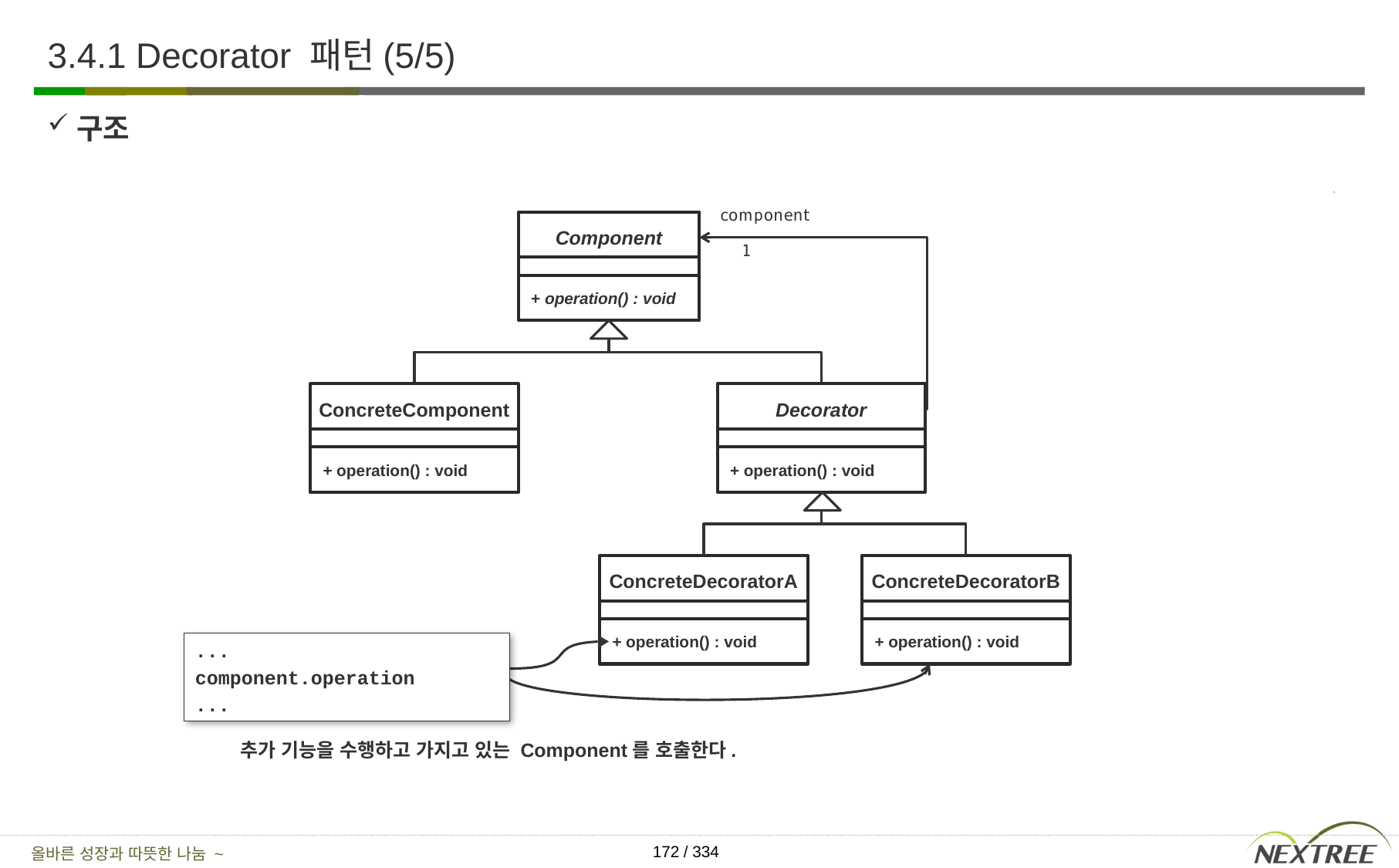

# 3.4.1 Decorator 패턴(5/5)
구조
component
Component
1

+ operation() : void

ConcreteComponent
Decorator

+ operation() : void
+ operation() : void

ConcreteDecoratorA
ConcreteDecoratorB

+ operation() : void
+ operation() : void
...
component.operation
...

추가 기능을 수행하고 가지고 있는 Component를 호출한다.